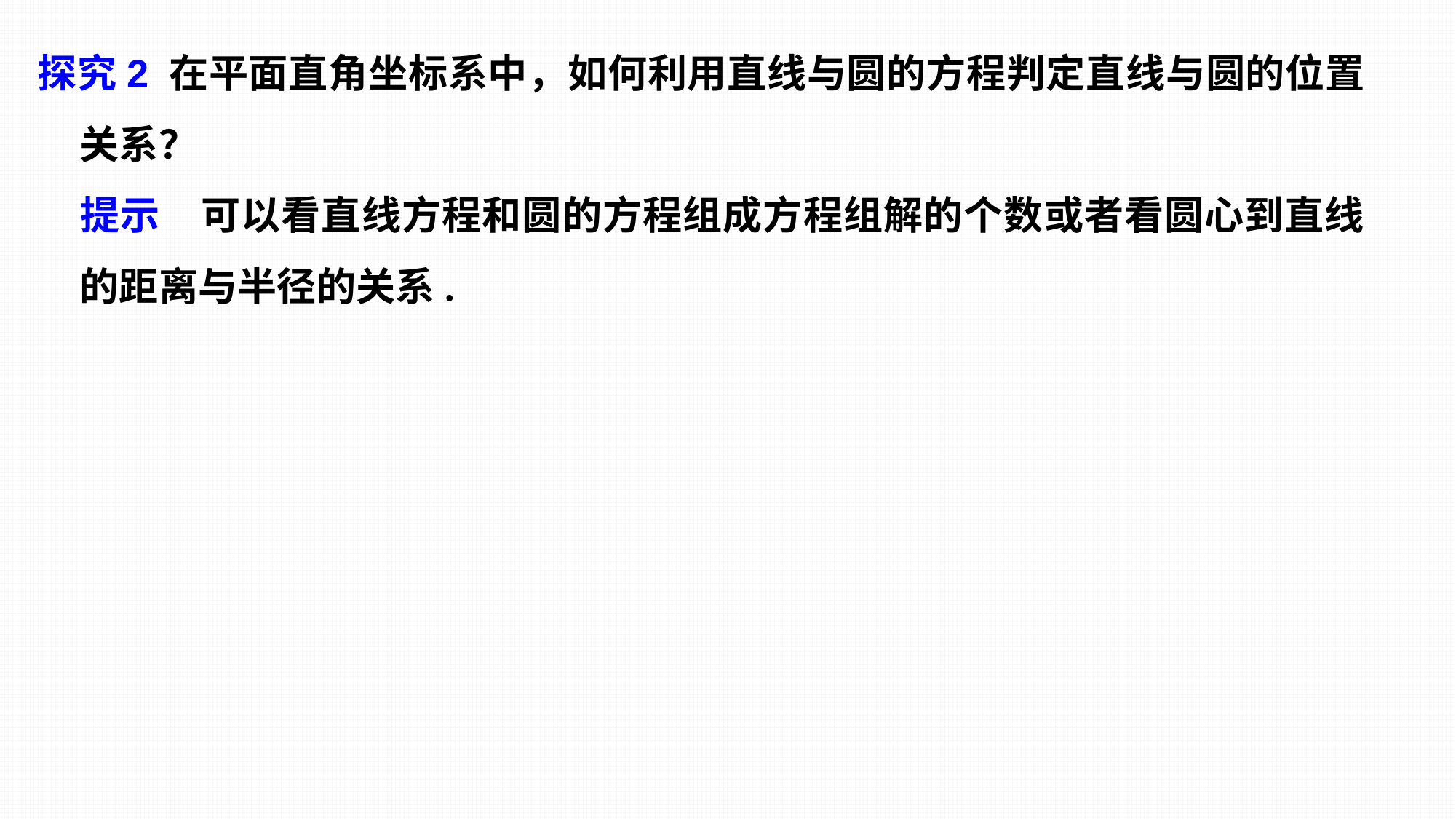

探究2 在平面直角坐标系中，如何利用直线与圆的方程判定直线与圆的位置关系？
	提示　可以看直线方程和圆的方程组成方程组解的个数或者看圆心到直线的距离与半径的关系.